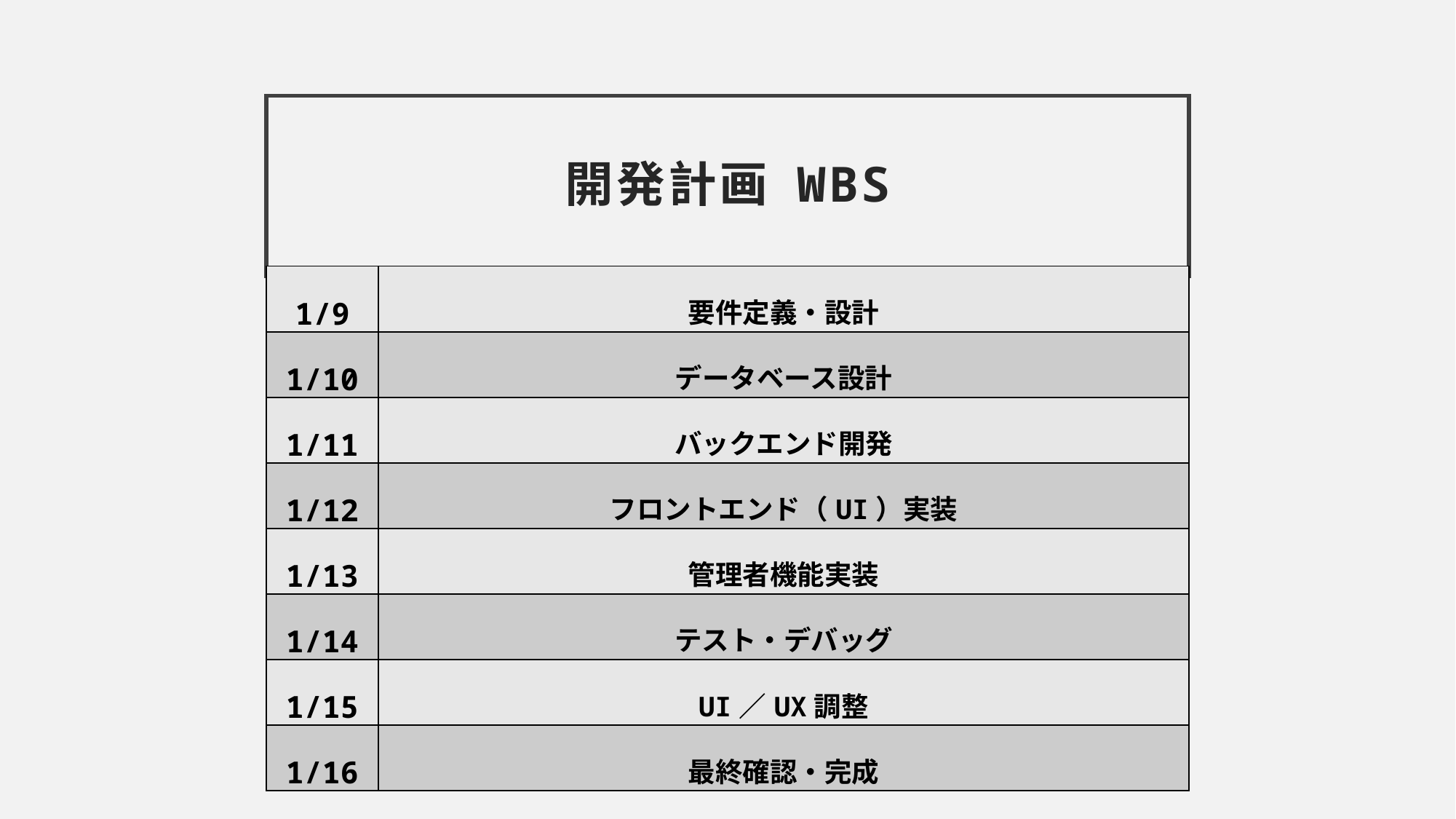

# 開発計画 WBS
| 1/9 | 要件定義・設計 |
| --- | --- |
| 1/10 | データベース設計 |
| 1/11 | バックエンド開発 |
| 1/12 | フロントエンド（UI）実装 |
| 1/13 | 管理者機能実装 |
| 1/14 | テスト・デバッグ |
| 1/15 | UI／UX調整 |
| 1/16 | 最終確認・完成 |